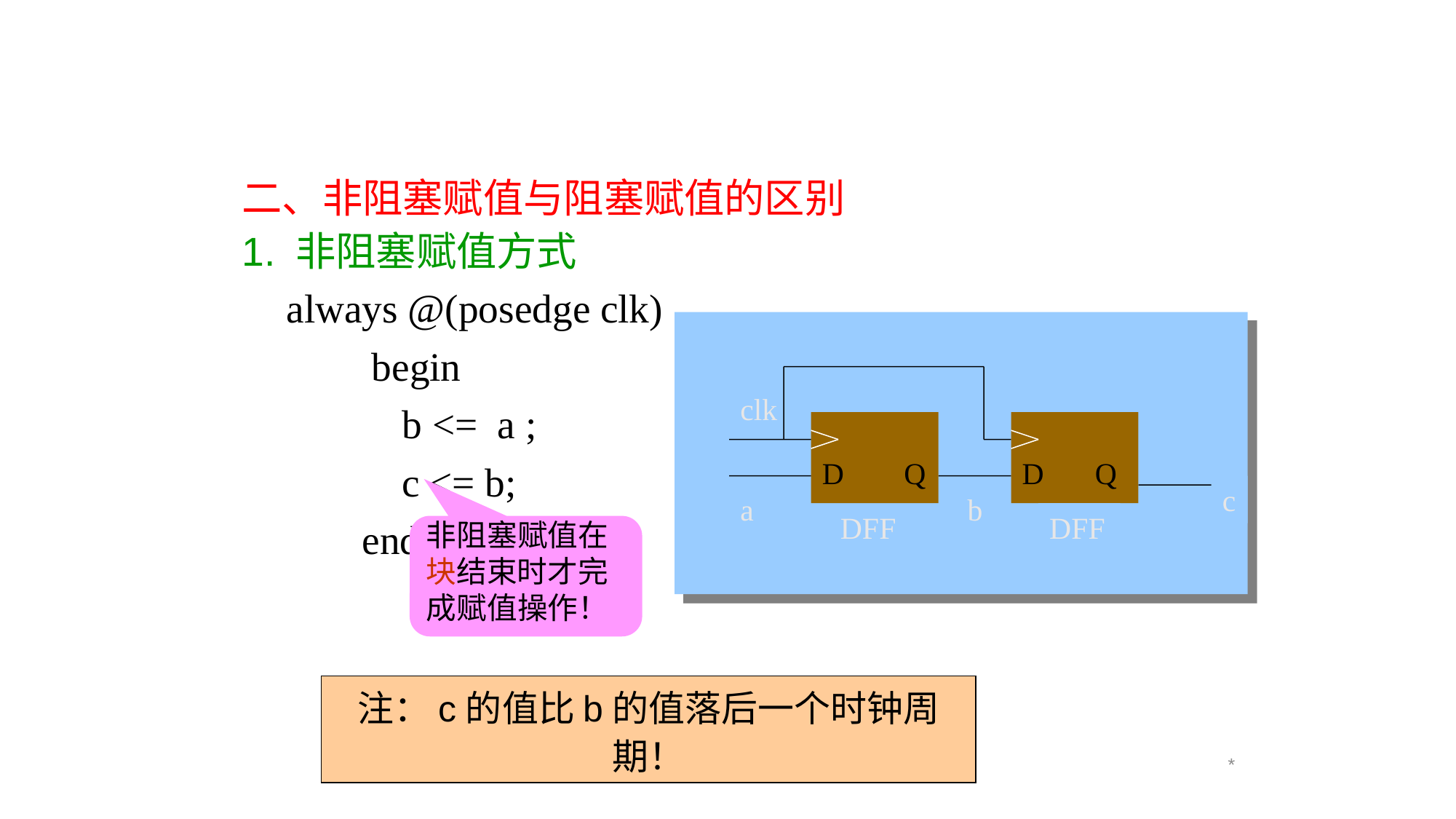

二、非阻塞赋值与阻塞赋值的区别
1. 非阻塞赋值方式
    always @(posedge clk)
        	begin
                b <=  a ;
                c <= b;
            end

clk

D
Q
D
Q

c
a
b

DFF
DFF
非阻塞赋值在块结束时才完成赋值操作！
注：c的值比b的值落后一个时钟周期！
*